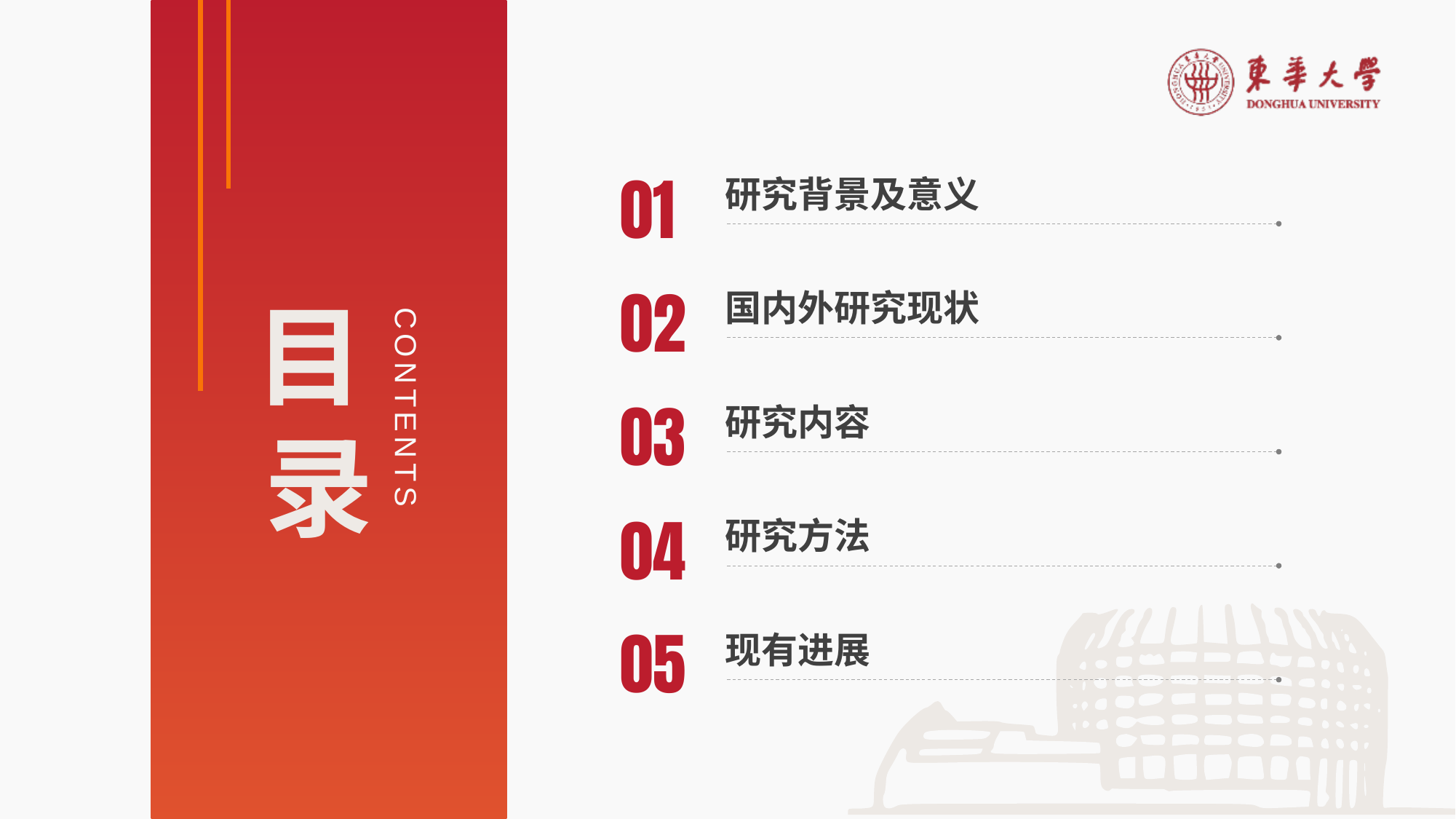

研究背景及意义
01
国内外研究现状
02
研究内容
03
研究方法
04
现有进展
05